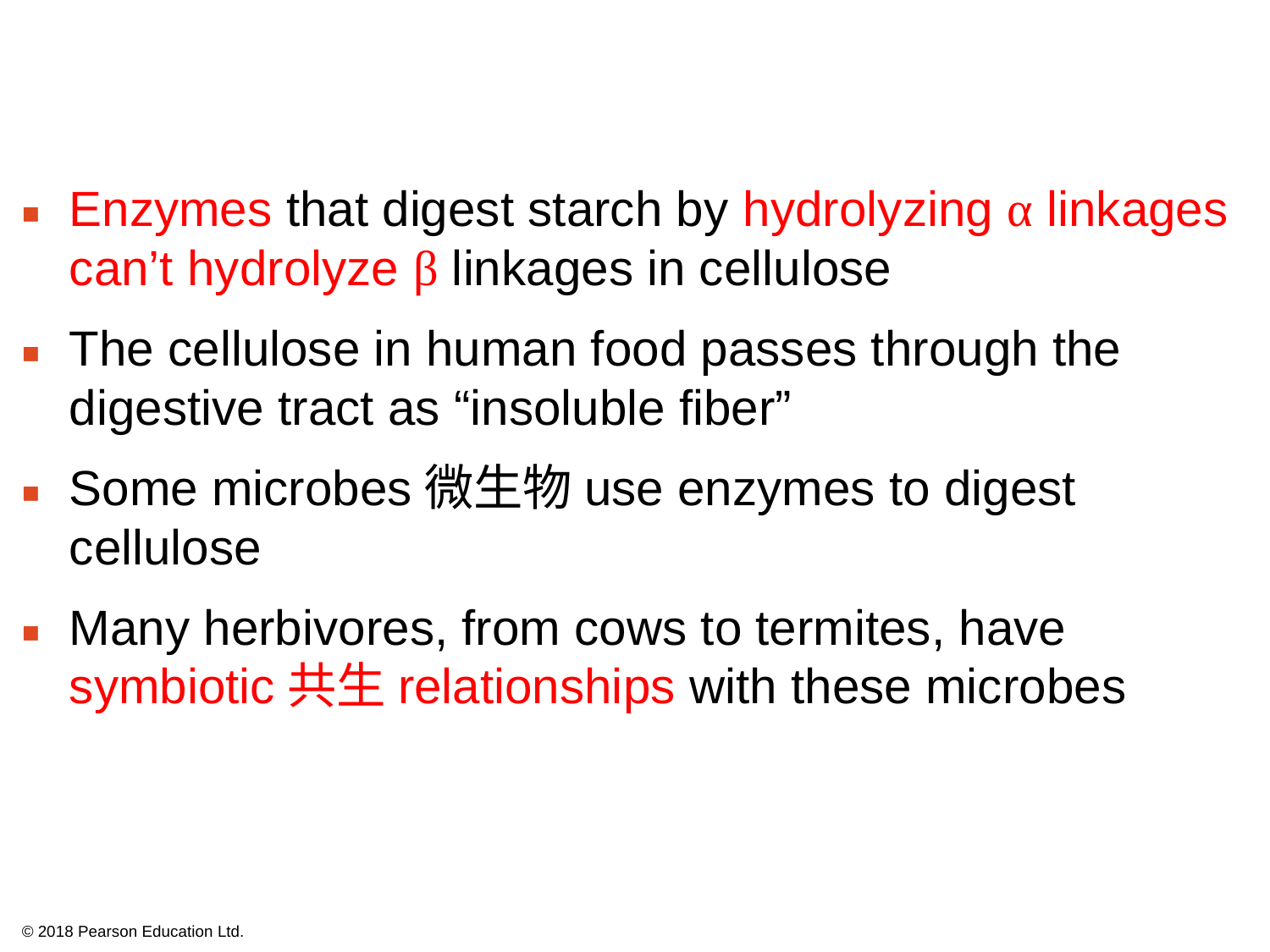

Enzymes that digest starch by hydrolyzing α linkages can’t hydrolyze β linkages in cellulose
The cellulose in human food passes through the digestive tract as “insoluble fiber”
Some microbes微生物use enzymes to digest cellulose
Many herbivores, from cows to termites, have symbiotic共生relationships with these microbes
© 2018 Pearson Education Ltd.